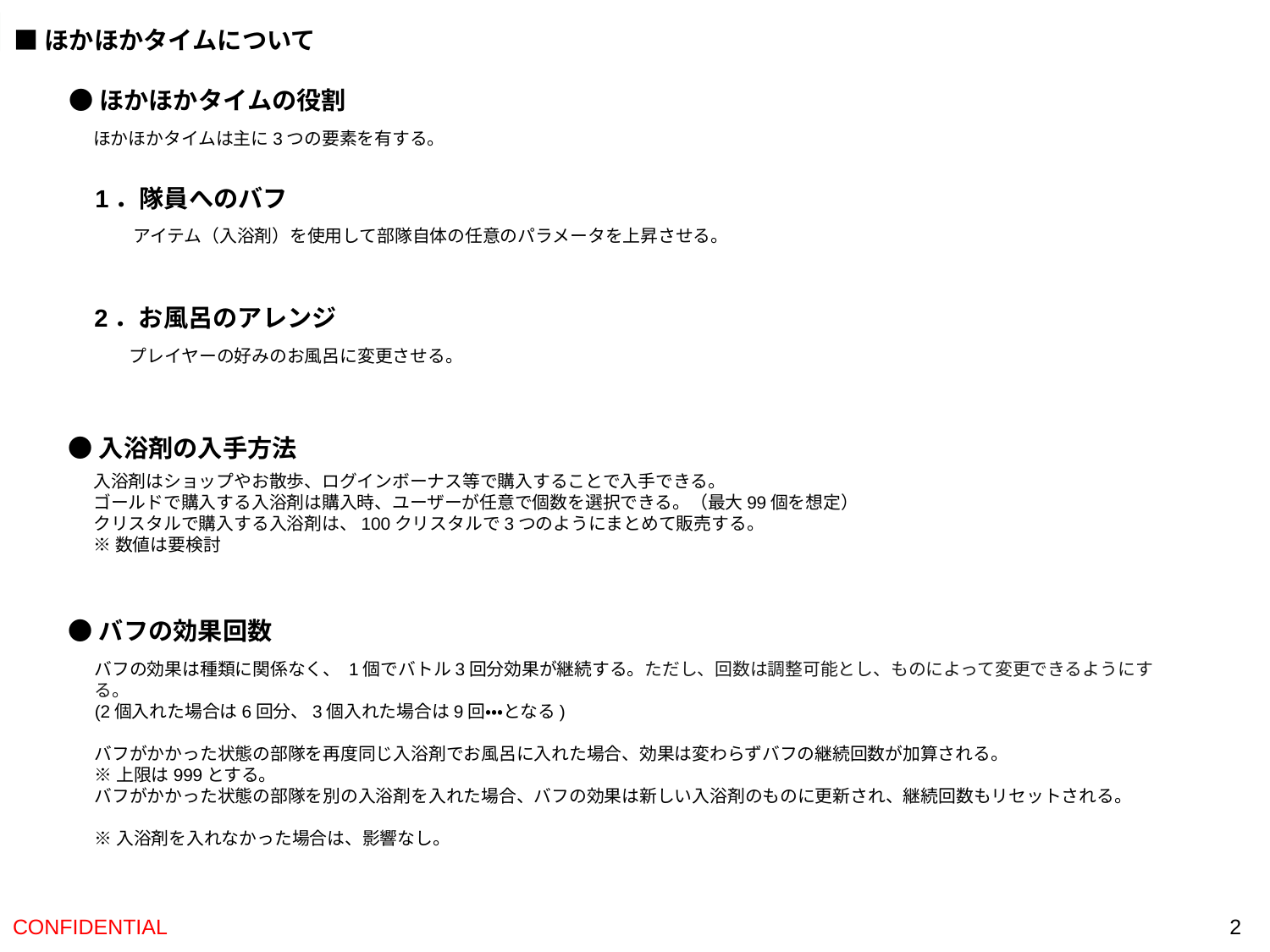

■ほかほかタイムについて
●ほかほかタイムの役割
ほかほかタイムは主に3つの要素を有する。
1．隊員へのバフ
アイテム（入浴剤）を使用して部隊自体の任意のパラメータを上昇させる。
2．お風呂のアレンジ
プレイヤーの好みのお風呂に変更させる。
●入浴剤の入手方法
入浴剤はショップやお散歩、ログインボーナス等で購入することで入手できる。
ゴールドで購入する入浴剤は購入時、ユーザーが任意で個数を選択できる。（最大99個を想定）
クリスタルで購入する入浴剤は、100クリスタルで3つのようにまとめて販売する。
※数値は要検討
●バフの効果回数
バフの効果は種類に関係なく、 1個でバトル3回分効果が継続する。ただし、回数は調整可能とし、ものによって変更できるようにする。
(2個入れた場合は6回分、3個入れた場合は9回・・・となる)

バフがかかった状態の部隊を再度同じ入浴剤でお風呂に入れた場合、効果は変わらずバフの継続回数が加算される。
※上限は999とする。
バフがかかった状態の部隊を別の入浴剤を入れた場合、バフの効果は新しい入浴剤のものに更新され、継続回数もリセットされる。

※入浴剤を入れなかった場合は、影響なし。
2
CONFIDENTIAL